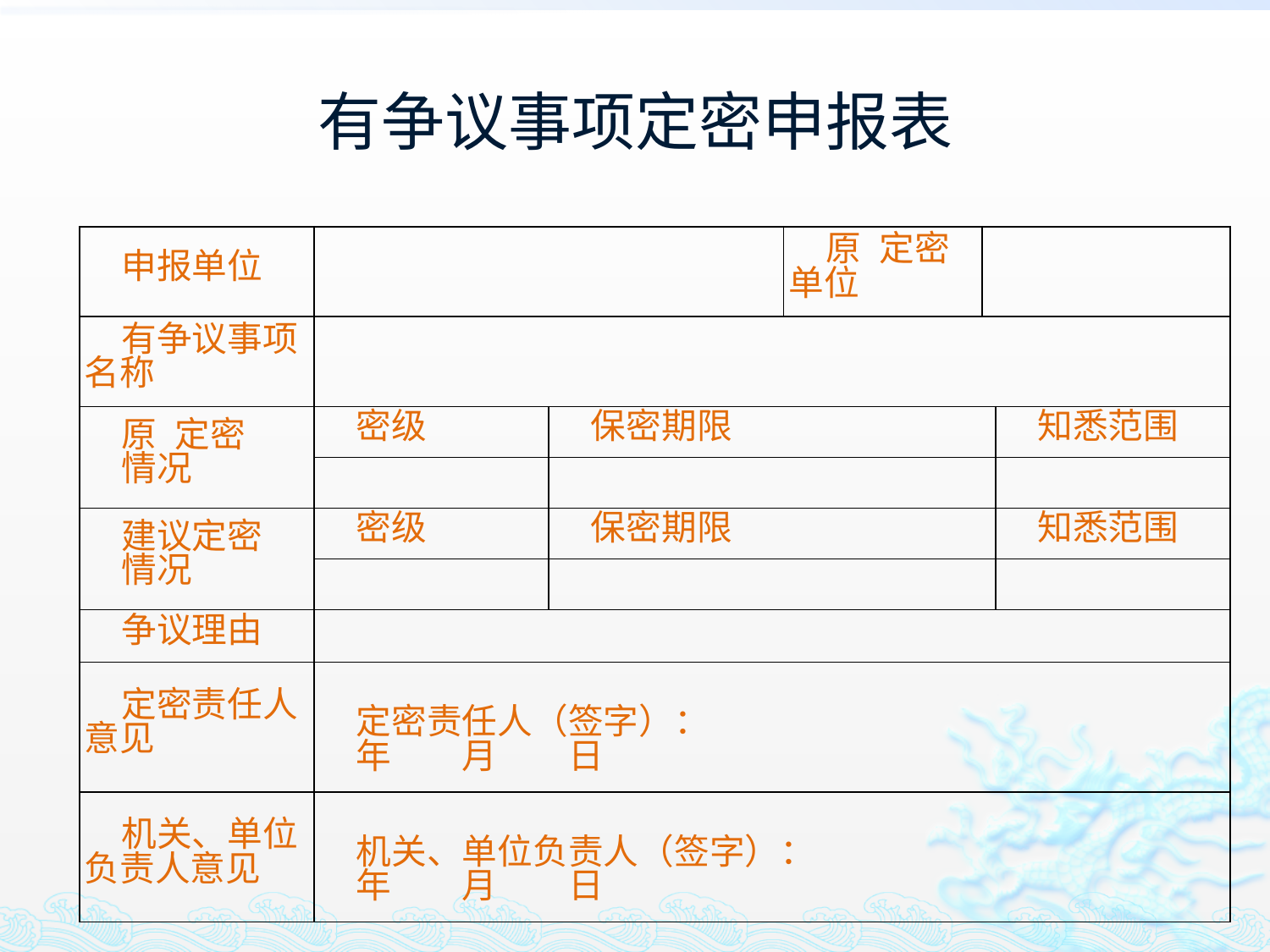

# 有争议事项定密申报表
| 申报单位 |  |  | 原­定密单位 |  |  |
| --- | --- | --- | --- | --- | --- |
| 有争议事项名称 |  |  |  |  |  |
| 原­定密 情况 | 密级 | 保密期限 |  |  | 知悉范围 |
|  |  |  |  |  |  |
| 建议定密 情况 | 密级 | 保密期限 |  |  | 知悉范围 |
|  |  |  |  |  |  |
| 争议理由 |  |  |  |  |  |
| 定密责任人意见 | 定密责任人（签字）： 年  月  日 |  |  |  |  |
| 机关、单位负责人意见 | 机关、单位负责人（签字）： 年  月  日 |  |  |  |  |